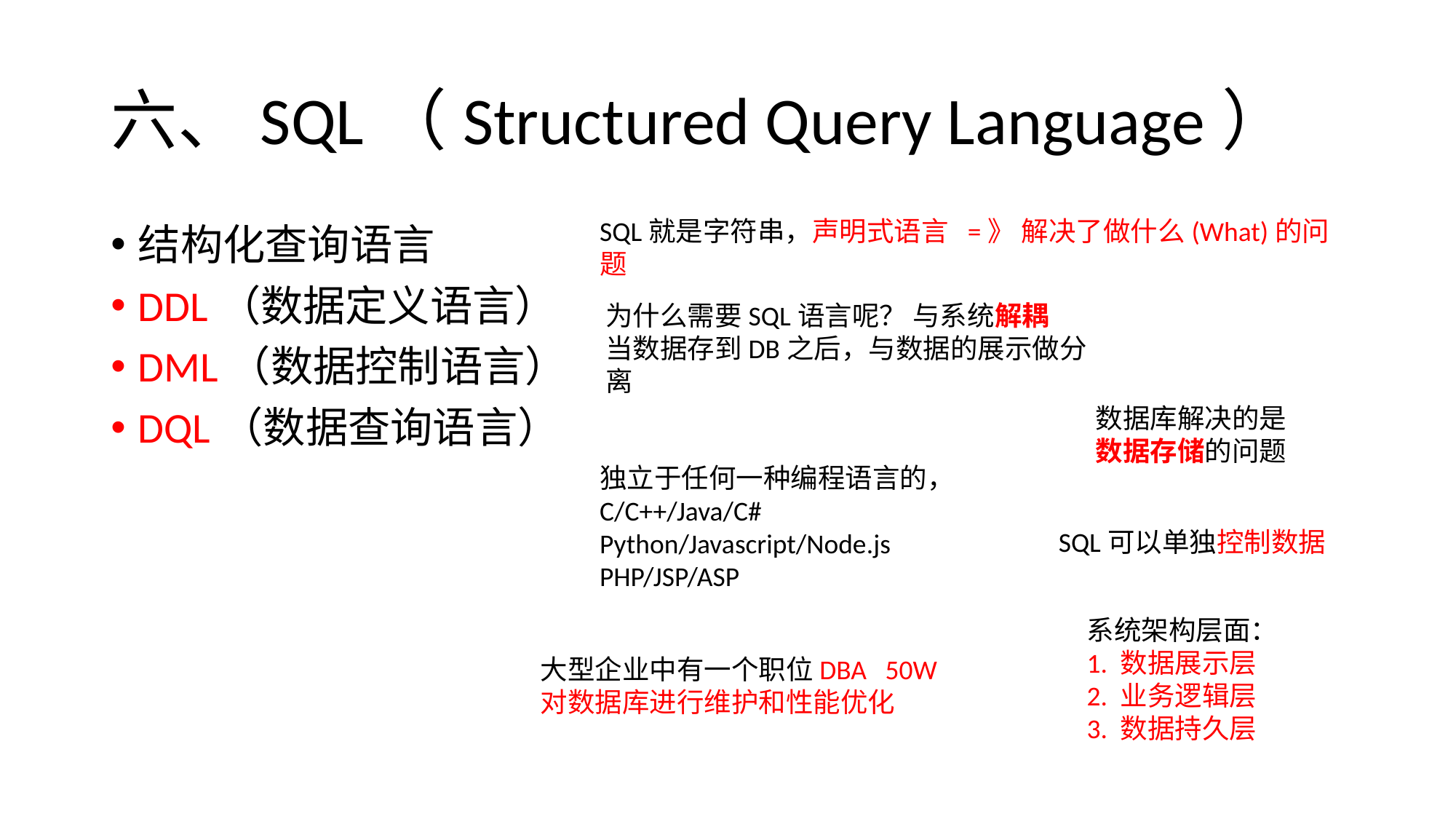

# 六、SQL（Structured Query Language）
SQL就是字符串，声明式语言  =》 解决了做什么(What)的问题
结构化查询语言
DDL（数据定义语言）
DML（数据控制语言）
DQL（数据查询语言）
为什么需要SQL语言呢？ 与系统解耦
当数据存到DB之后，与数据的展示做分离
数据库解决的是数据存储的问题
独立于任何一种编程语言的，
C/C++/Java/C#
Python/Javascript/Node.js
PHP/JSP/ASP
SQL可以单独控制数据
系统架构层面：
1. 数据展示层
2. 业务逻辑层
3. 数据持久层
大型企业中有一个职位DBA   50W
对数据库进行维护和性能优化